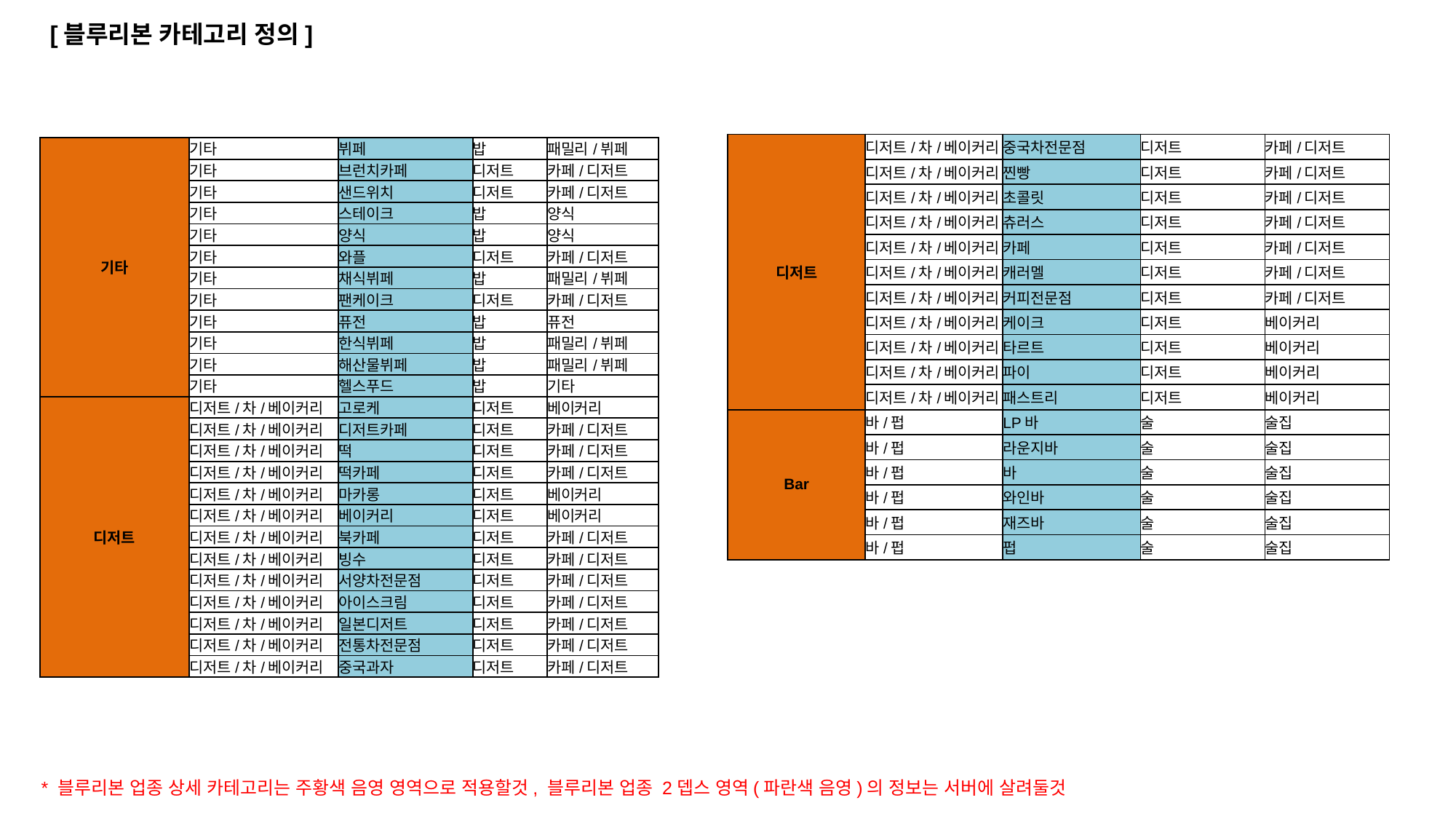

[블루리본 카테고리 정의]
| 디저트 | 디저트/차/베이커리 | 중국차전문점 | 디저트 | 카페/디저트 |
| --- | --- | --- | --- | --- |
|  | 디저트/차/베이커리 | 찐빵 | 디저트 | 카페/디저트 |
|  | 디저트/차/베이커리 | 초콜릿 | 디저트 | 카페/디저트 |
|  | 디저트/차/베이커리 | 츄러스 | 디저트 | 카페/디저트 |
|  | 디저트/차/베이커리 | 카페 | 디저트 | 카페/디저트 |
|  | 디저트/차/베이커리 | 캐러멜 | 디저트 | 카페/디저트 |
|  | 디저트/차/베이커리 | 커피전문점 | 디저트 | 카페/디저트 |
|  | 디저트/차/베이커리 | 케이크 | 디저트 | 베이커리 |
|  | 디저트/차/베이커리 | 타르트 | 디저트 | 베이커리 |
|  | 디저트/차/베이커리 | 파이 | 디저트 | 베이커리 |
|  | 디저트/차/베이커리 | 패스트리 | 디저트 | 베이커리 |
| Bar | 바/펍 | LP바 | 술 | 술집 |
|  | 바/펍 | 라운지바 | 술 | 술집 |
|  | 바/펍 | 바 | 술 | 술집 |
|  | 바/펍 | 와인바 | 술 | 술집 |
|  | 바/펍 | 재즈바 | 술 | 술집 |
|  | 바/펍 | 펍 | 술 | 술집 |
| 기타 | 기타 | 뷔페 | 밥 | 패밀리/뷔페 |
| --- | --- | --- | --- | --- |
|  | 기타 | 브런치카페 | 디저트 | 카페/디저트 |
|  | 기타 | 샌드위치 | 디저트 | 카페/디저트 |
|  | 기타 | 스테이크 | 밥 | 양식 |
|  | 기타 | 양식 | 밥 | 양식 |
|  | 기타 | 와플 | 디저트 | 카페/디저트 |
|  | 기타 | 채식뷔페 | 밥 | 패밀리/뷔페 |
|  | 기타 | 팬케이크 | 디저트 | 카페/디저트 |
|  | 기타 | 퓨전 | 밥 | 퓨전 |
|  | 기타 | 한식뷔페 | 밥 | 패밀리/뷔페 |
|  | 기타 | 해산물뷔페 | 밥 | 패밀리/뷔페 |
|  | 기타 | 헬스푸드 | 밥 | 기타 |
| 디저트 | 디저트/차/베이커리 | 고로케 | 디저트 | 베이커리 |
|  | 디저트/차/베이커리 | 디저트카페 | 디저트 | 카페/디저트 |
|  | 디저트/차/베이커리 | 떡 | 디저트 | 카페/디저트 |
|  | 디저트/차/베이커리 | 떡카페 | 디저트 | 카페/디저트 |
|  | 디저트/차/베이커리 | 마카롱 | 디저트 | 베이커리 |
|  | 디저트/차/베이커리 | 베이커리 | 디저트 | 베이커리 |
|  | 디저트/차/베이커리 | 북카페 | 디저트 | 카페/디저트 |
|  | 디저트/차/베이커리 | 빙수 | 디저트 | 카페/디저트 |
|  | 디저트/차/베이커리 | 서양차전문점 | 디저트 | 카페/디저트 |
|  | 디저트/차/베이커리 | 아이스크림 | 디저트 | 카페/디저트 |
|  | 디저트/차/베이커리 | 일본디저트 | 디저트 | 카페/디저트 |
|  | 디저트/차/베이커리 | 전통차전문점 | 디저트 | 카페/디저트 |
|  | 디저트/차/베이커리 | 중국과자 | 디저트 | 카페/디저트 |
* 블루리본 업종 상세 카테고리는 주황색 음영 영역으로 적용할것, 블루리본 업종 2뎁스 영역(파란색 음영)의 정보는 서버에 살려둘것